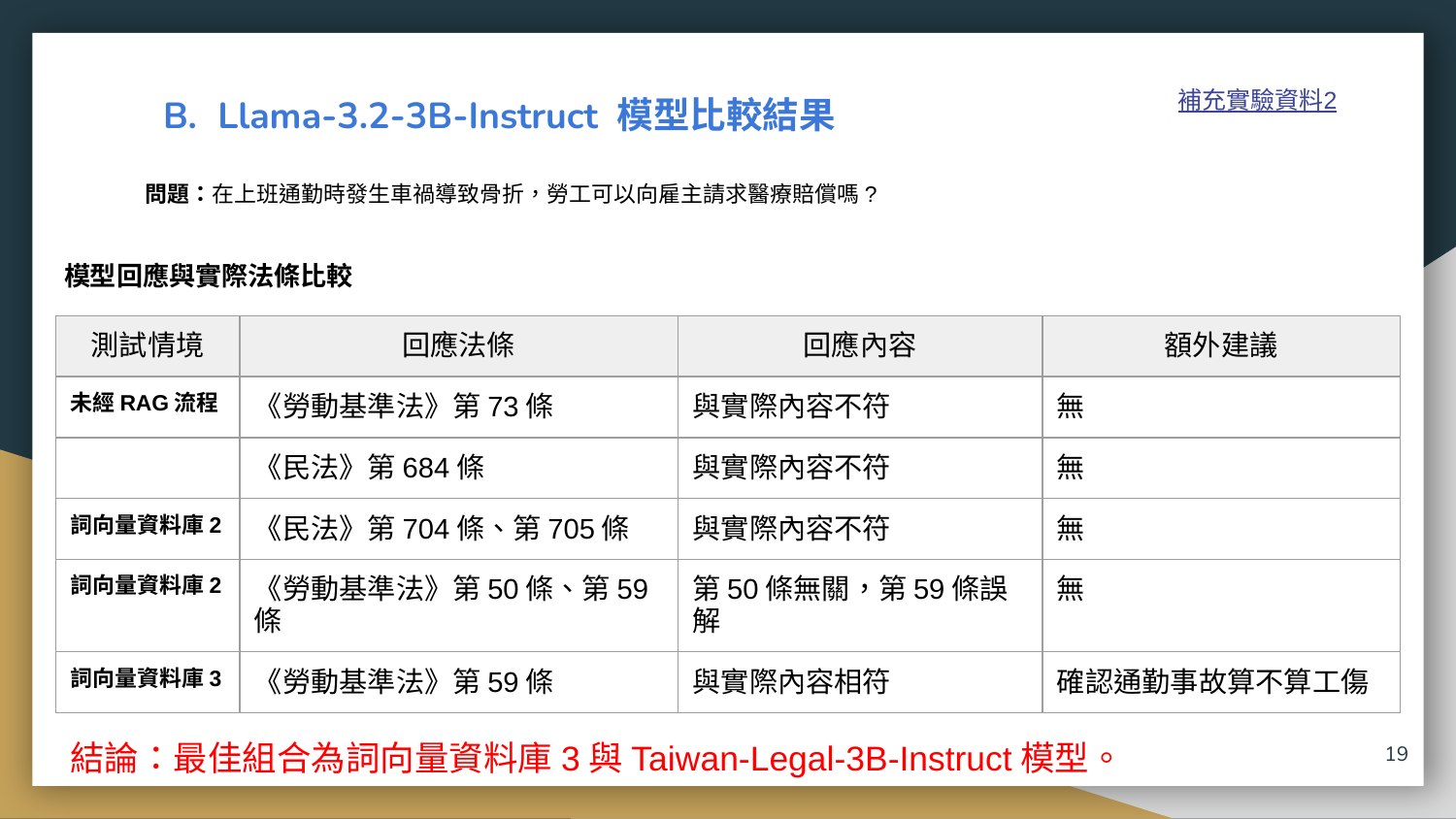

# Llama-3.2-3B-Instruct 模型比較結果
補充實驗資料2
問題：在上班通勤時發生車禍導致骨折，勞工可以向雇主請求醫療賠償嗎?
模型回應與實際法條比較

| 測試情境 | 回應法條 | 回應內容 | 額外建議 |
| --- | --- | --- | --- |
| 未經RAG流程 | 《勞動基準法》第73條 | 與實際內容不符 | 無 |
|  | 《民法》第684條 | 與實際內容不符 | 無 |
| 詞向量資料庫2 | 《民法》第704條、第705條 | 與實際內容不符 | 無 |
| 詞向量資料庫2 | 《勞動基準法》第50條、第59條 | 第50條無關，第59條誤解 | 無 |
| 詞向量資料庫3 | 《勞動基準法》第59條 | 與實際內容相符 | 確認通勤事故算不算工傷 |
結論：最佳組合為詞向量資料庫3與Taiwan-Legal-3B-Instruct模型。
19